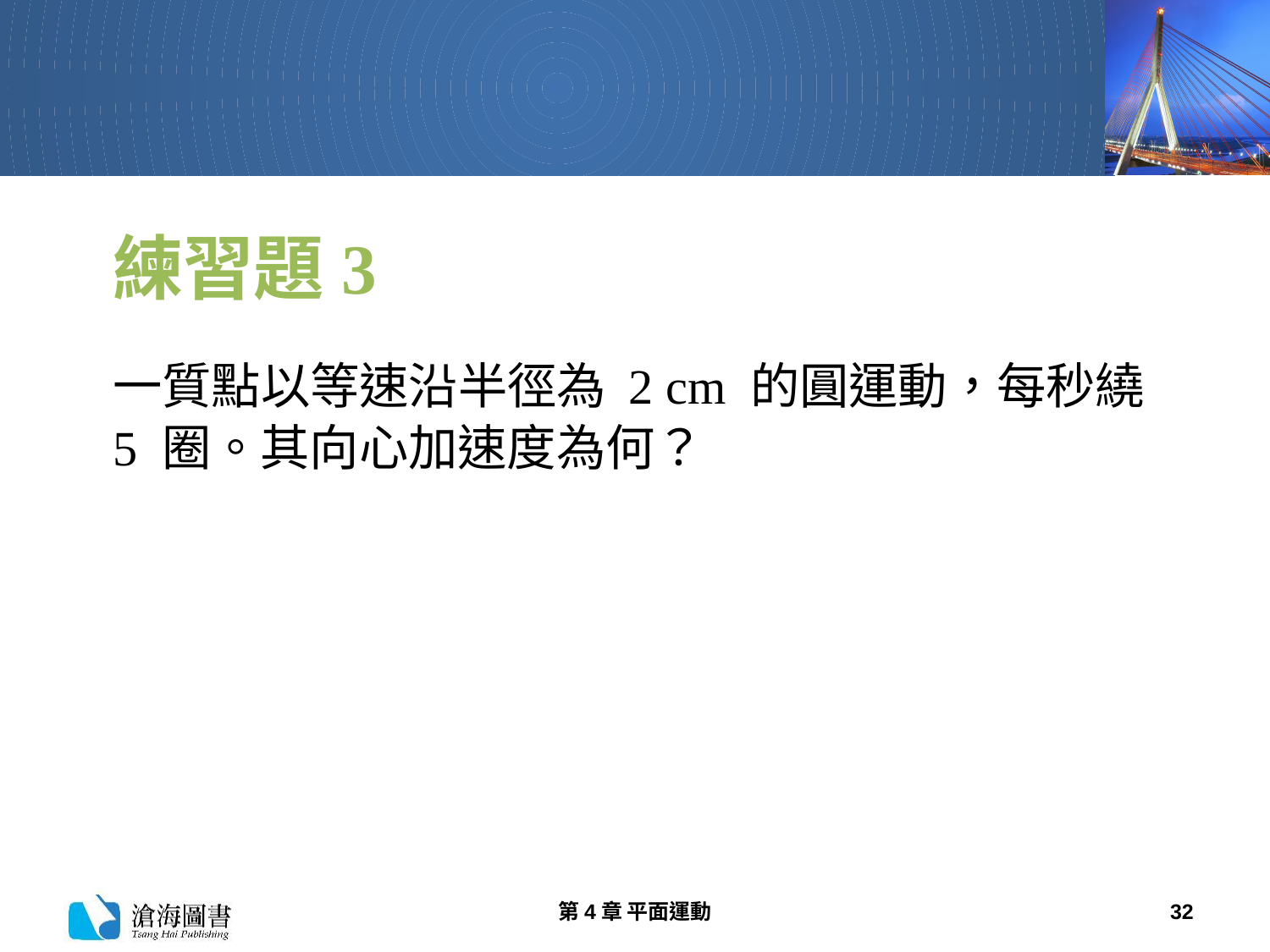

# 練習題3
一質點以等速沿半徑為 2 cm 的圓運動，每秒繞 5 圈。其向心加速度為何？
第4章 平面運動
32